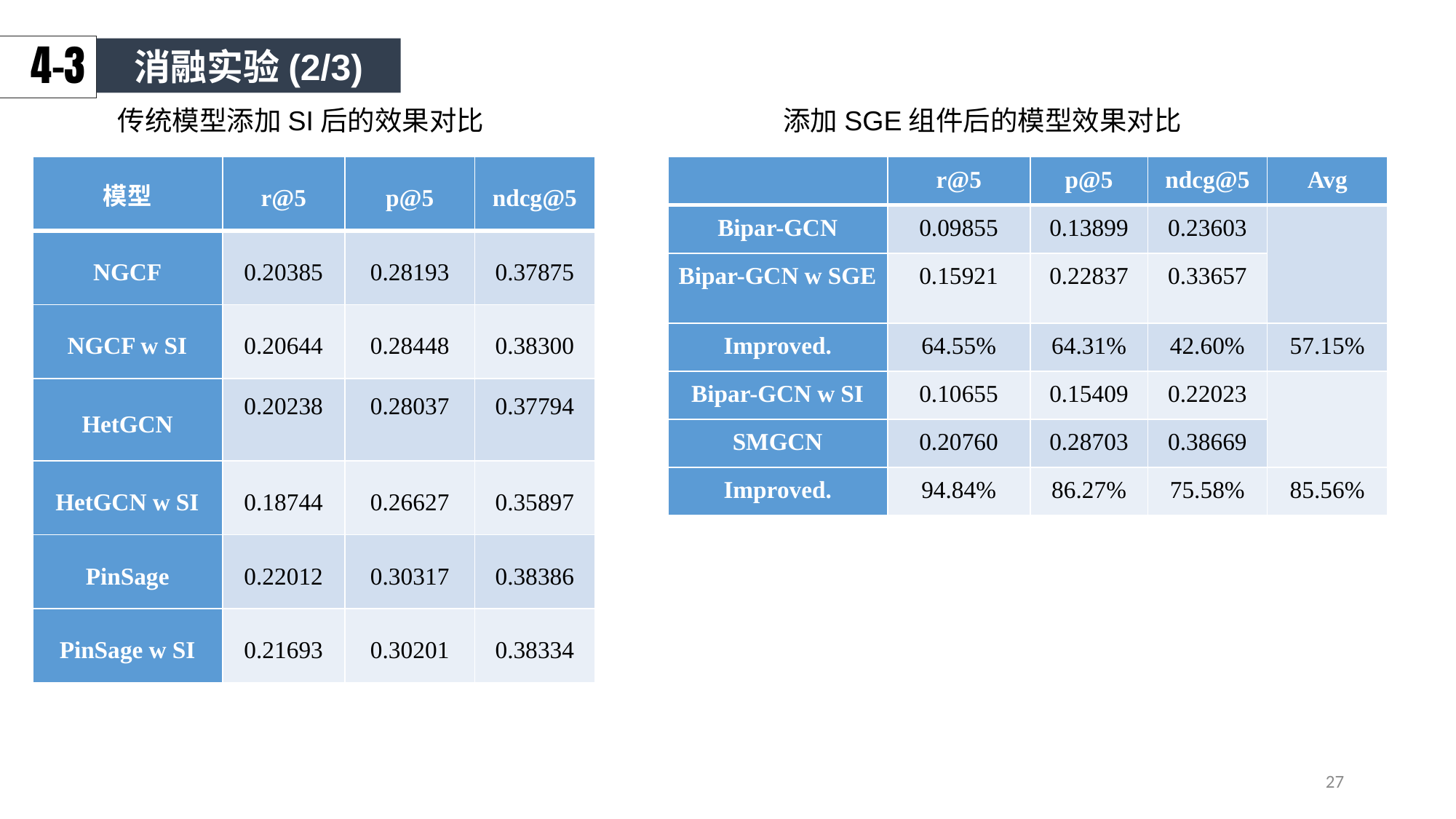

4-3
消融实验(2/3)
传统模型添加SI后的效果对比
添加SGE组件后的模型效果对比
| 模型 | r@5 | p@5 | ndcg@5 |
| --- | --- | --- | --- |
| NGCF | 0.20385 | 0.28193 | 0.37875 |
| NGCF w SI | 0.20644 | 0.28448 | 0.38300 |
| HetGCN | 0.20238 | 0.28037 | 0.37794 |
| HetGCN w SI | 0.18744 | 0.26627 | 0.35897 |
| PinSage | 0.22012 | 0.30317 | 0.38386 |
| PinSage w SI | 0.21693 | 0.30201 | 0.38334 |
|  | r@5 | p@5 | ndcg@5 | Avg |
| --- | --- | --- | --- | --- |
| Bipar-GCN | 0.09855 | 0.13899 | 0.23603 |  |
| Bipar-GCN w SGE | 0.15921 | 0.22837 | 0.33657 |  |
| Improved. | 64.55% | 64.31% | 42.60% | 57.15% |
| Bipar-GCN w SI | 0.10655 | 0.15409 | 0.22023 |  |
| SMGCN | 0.20760 | 0.28703 | 0.38669 |  |
| Improved. | 94.84% | 86.27% | 75.58% | 85.56% |
27